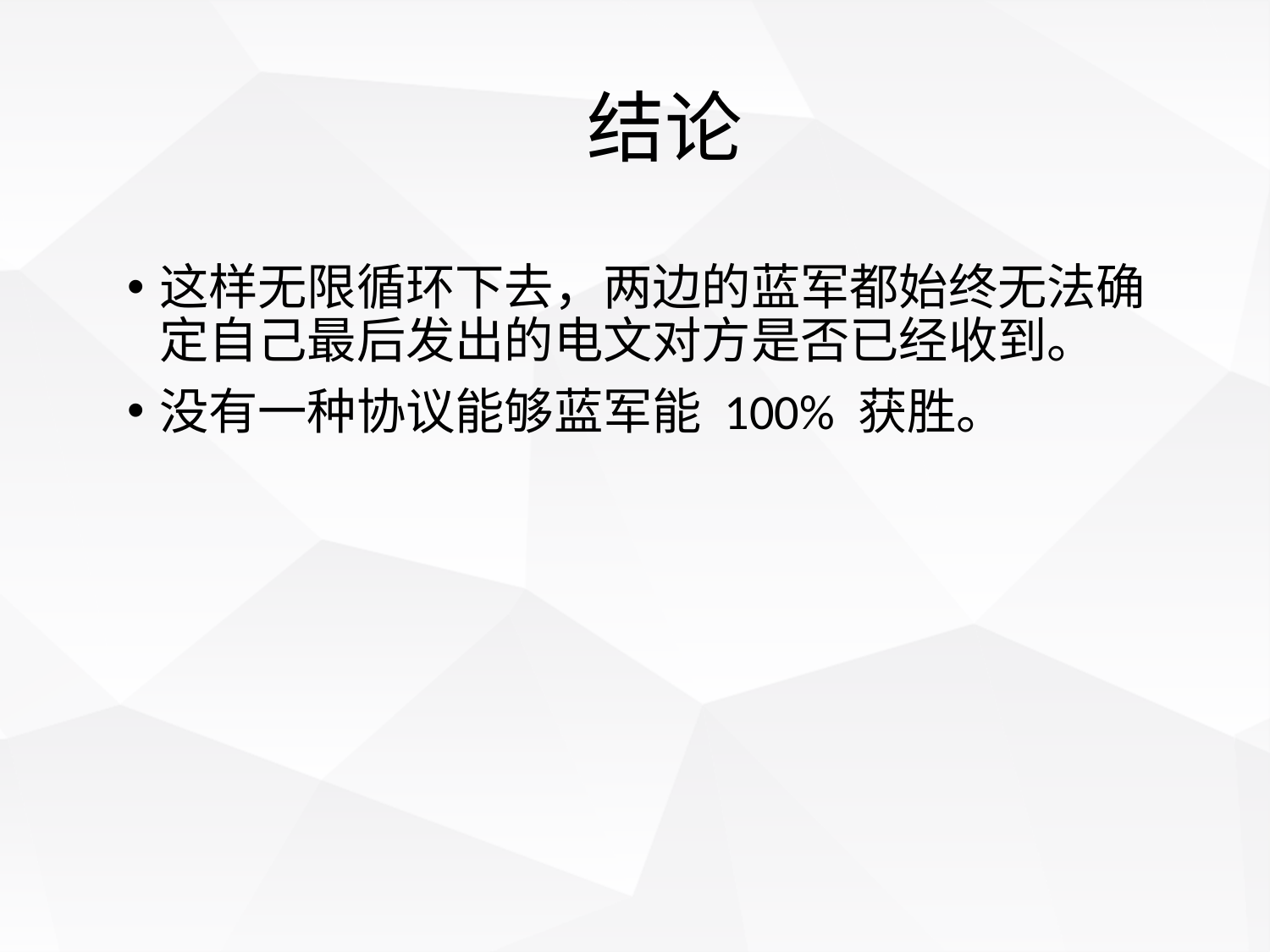

# 结论
这样无限循环下去，两边的蓝军都始终无法确定自己最后发出的电文对方是否已经收到。
没有一种协议能够蓝军能 100% 获胜。